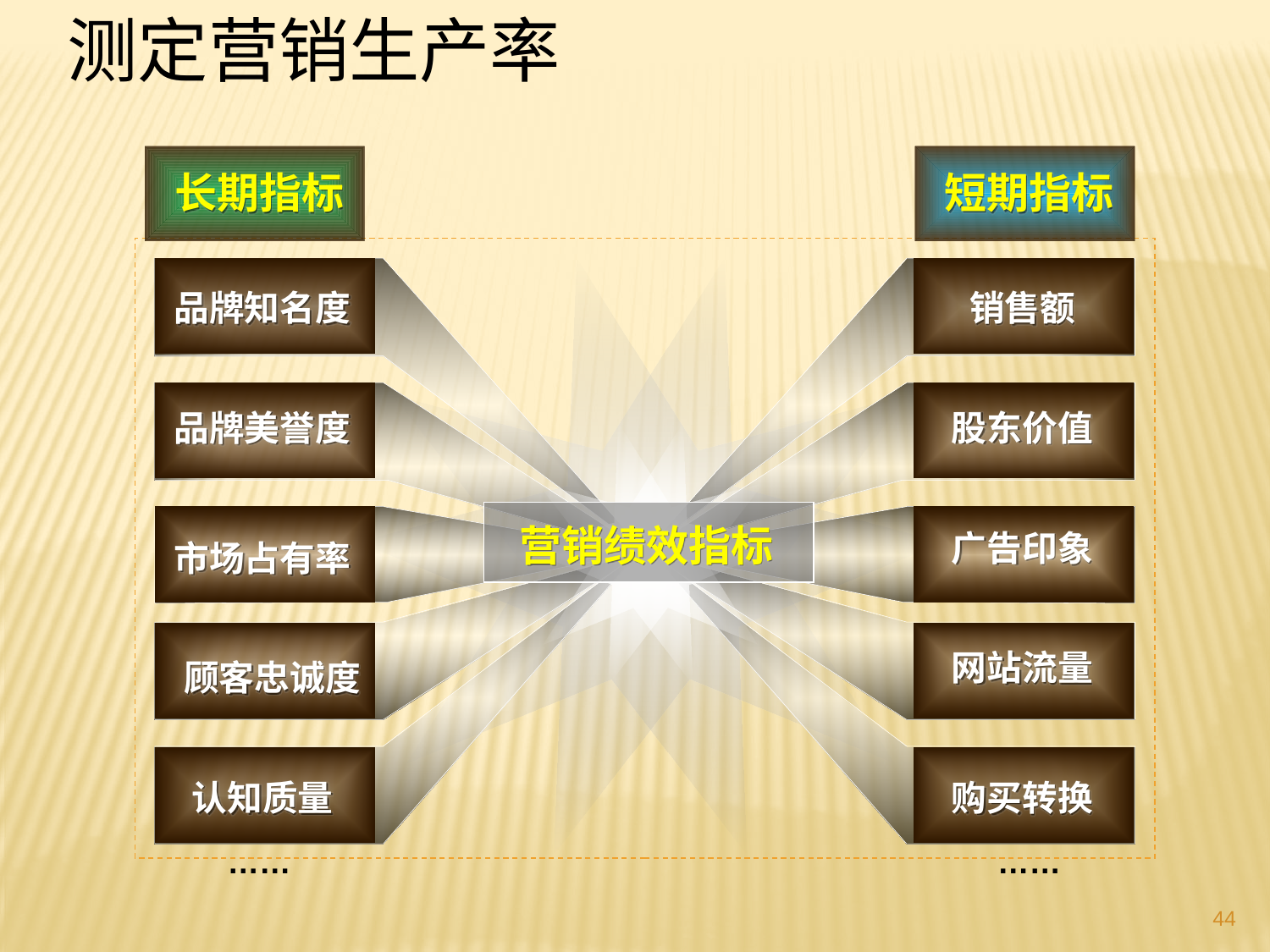

测定营销生产率

长期指标
短期指标

品牌知名度
销售额

品牌美誉度
股东价值

营销绩效指标
广告印象
市场占有率

网站流量
顾客忠诚度

认知质量
购买转换
……
……
44